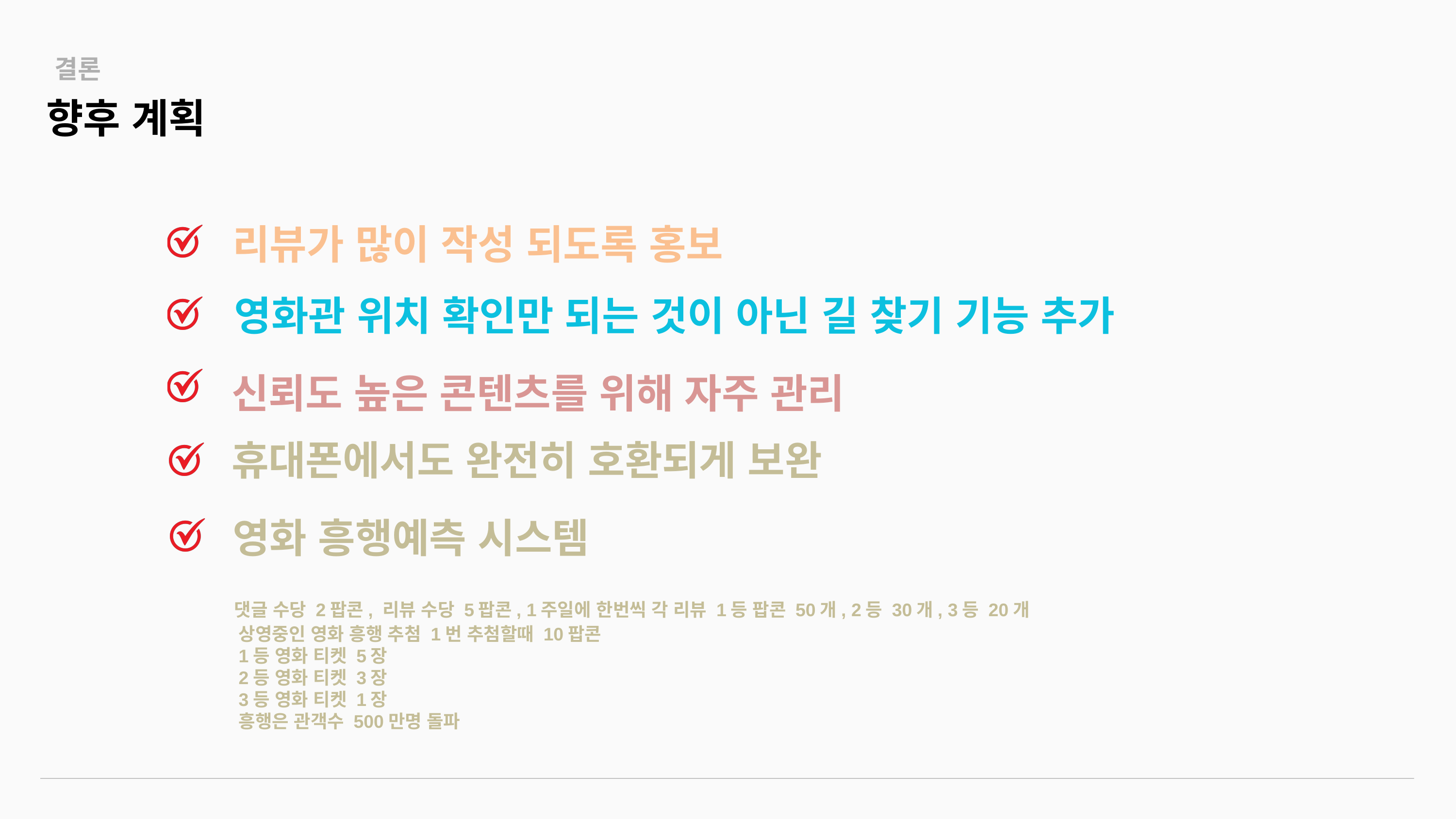

결론
향후 계획
리뷰가 많이 작성 되도록 홍보

영화관 위치 확인만 되는 것이 아닌 길 찾기 기능 추가

신뢰도 높은 콘텐츠를 위해 자주 관리

휴대폰에서도 완전히 호환되게 보완

영화 흥행예측 시스템

댓글 수당 2팝콘, 리뷰 수당 5팝콘, 1주일에 한번씩 각 리뷰 1등 팝콘 50개, 2등 30개, 3등 20개
상영중인 영화 흥행 추첨 1번 추첨할때 10팝콘
1등 영화 티켓 5장
2등 영화 티켓 3장
3등 영화 티켓 1장
흥행은 관객수 500만명 돌파